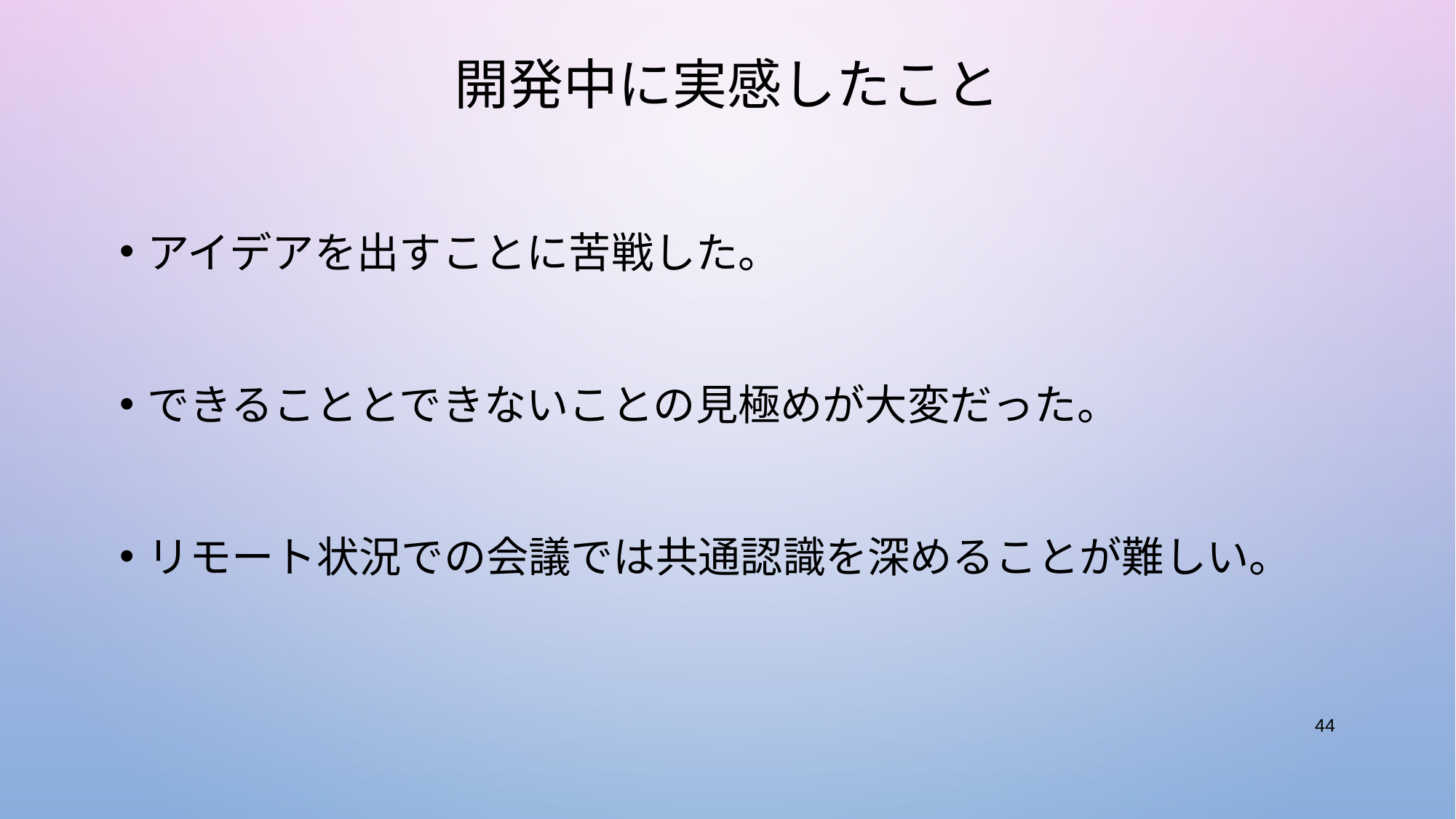

# 開発中に実感したこと
アイデアを出すことに苦戦した。

できることとできないことの見極めが大変だった。

リモート状況での会議では共通認識を深めることが難しい。

44